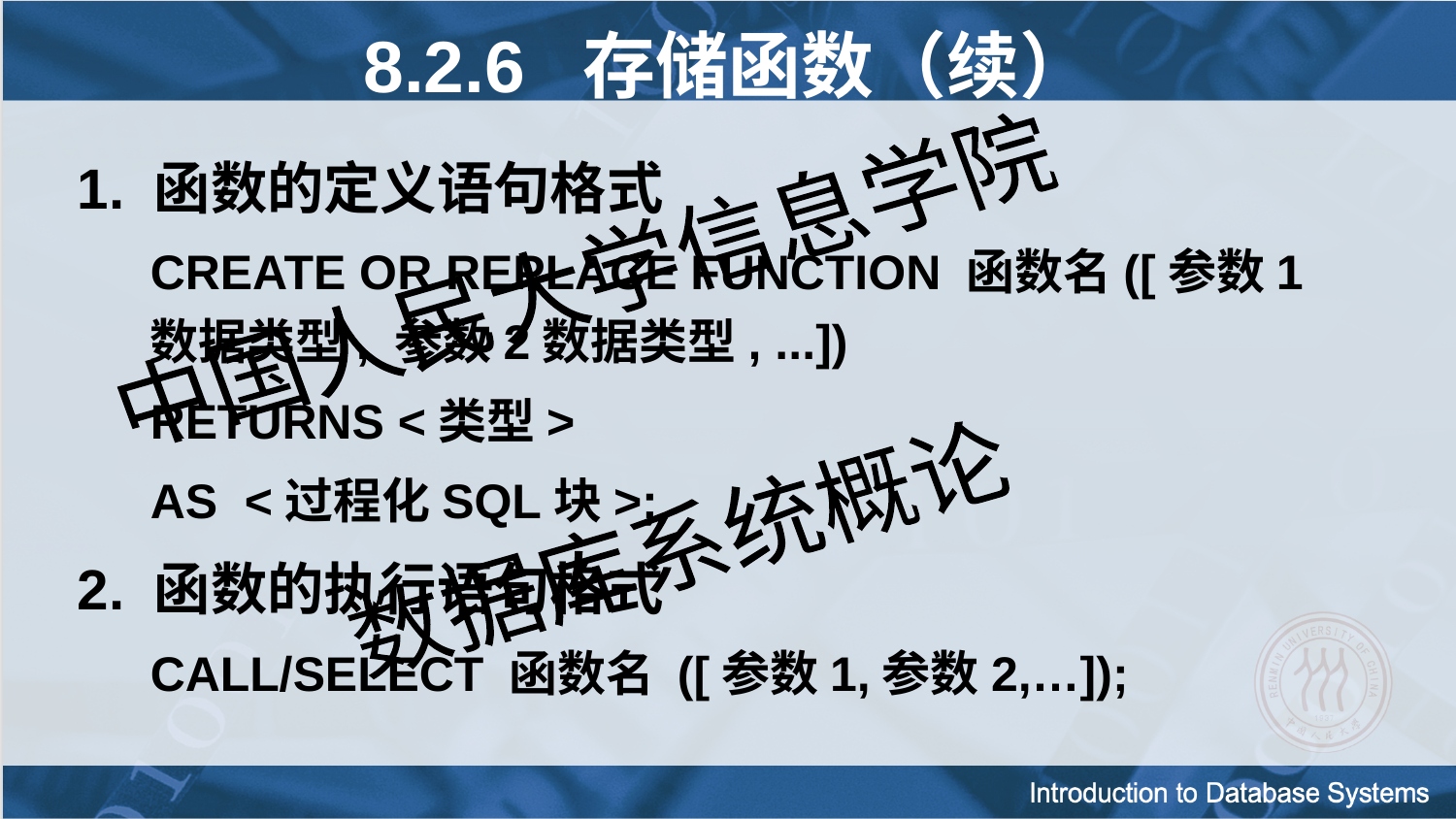

8.2.6  存储函数（续）
1. 函数的定义语句格式
CREATE OR REPLACE FUNCTION 函数名([参数1 数据类型, 参数2数据类型, ...])
RETURNS <类型>
AS  <过程化SQL块>;
2. 函数的执行语句格式
CALL/SELECT 函数名 ([参数1,参数2,…]);